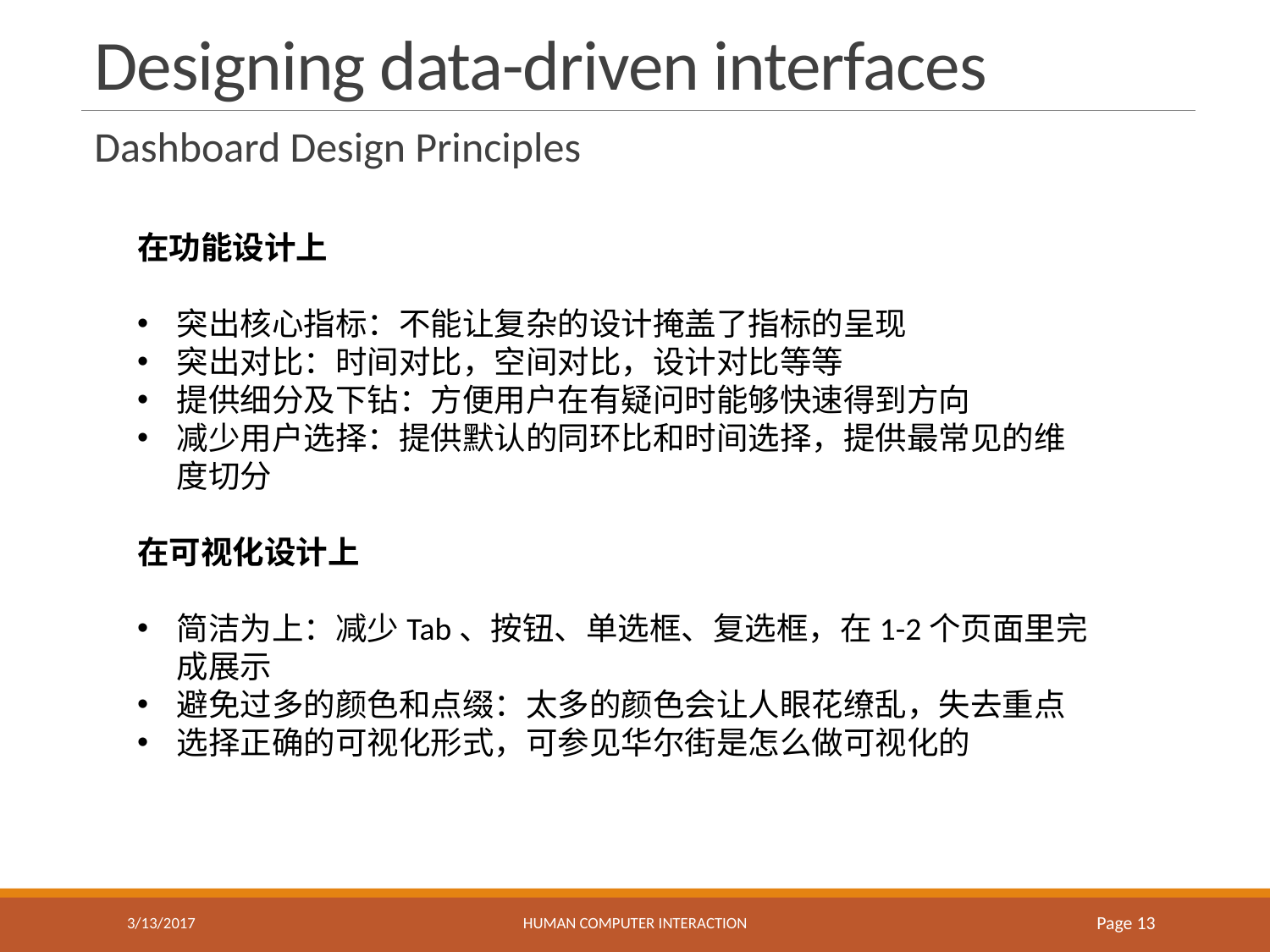

# Designing data-driven interfaces
Dashboard Design Principles
在功能设计上

突出核心指标：不能让复杂的设计掩盖了指标的呈现
突出对比：时间对比，空间对比，设计对比等等
提供细分及下钻：方便用户在有疑问时能够快速得到方向
减少用户选择：提供默认的同环比和时间选择，提供最常见的维度切分

在可视化设计上

简洁为上：减少Tab、按钮、单选框、复选框，在1-2个页面里完成展示
避免过多的颜色和点缀：太多的颜色会让人眼花缭乱，失去重点
选择正确的可视化形式，可参见华尔街是怎么做可视化的
3/13/2017
HUMAN COMPUTER INTERACTION
Page 13